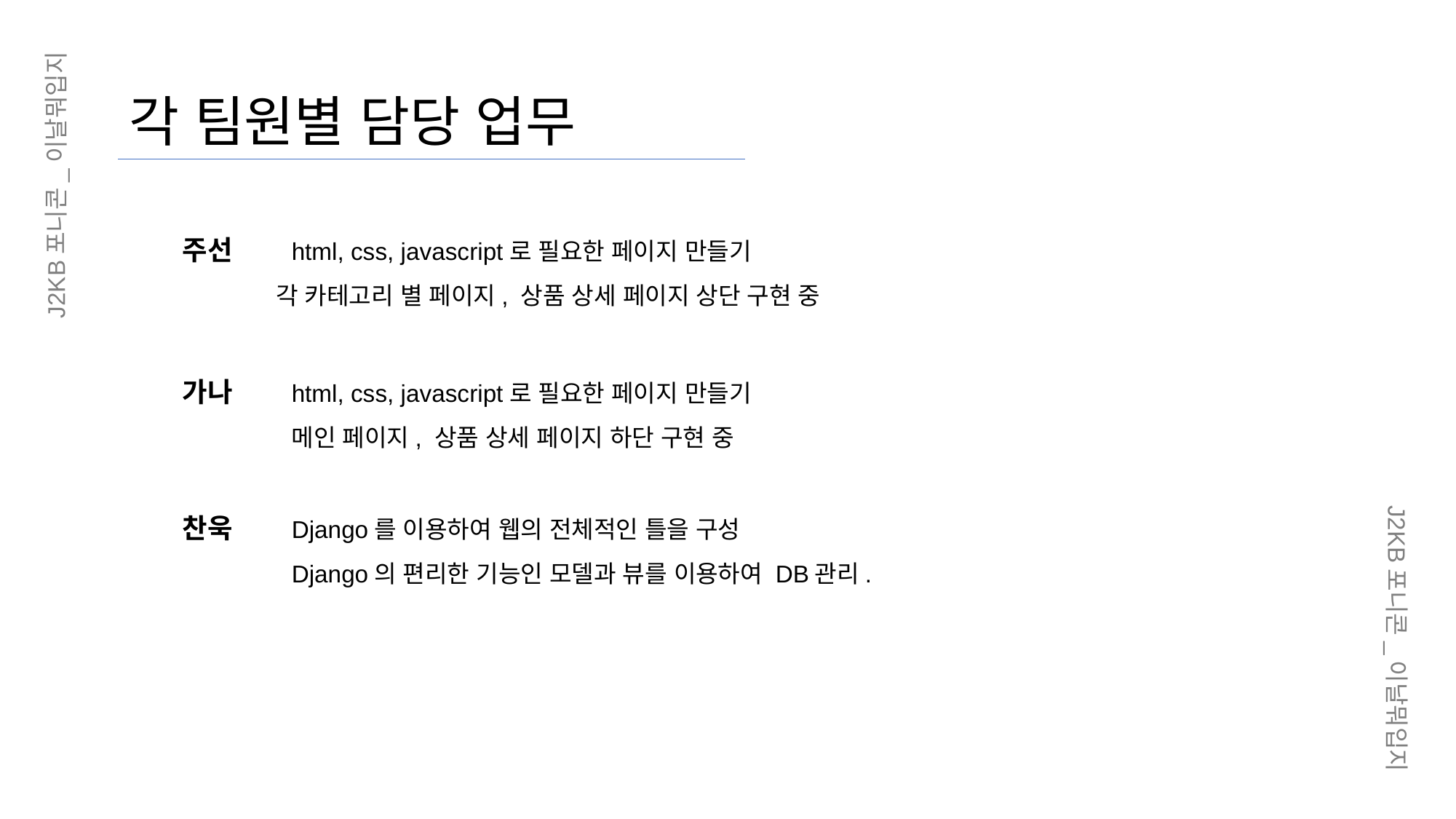

각 팀원별 담당 업무
J2KB포니콘_이날뭐입지
주선	html, css, javascript로 필요한 페이지 만들기
             각 카테고리 별 페이지, 상품 상세 페이지 상단 구현 중

가나	html, css, javascript로 필요한 페이지 만들기
	메인 페이지, 상품 상세 페이지 하단 구현 중

찬욱	Django를 이용하여 웹의 전체적인 틀을 구성
	Django의 편리한 기능인 모델과 뷰를 이용하여 DB관리.
J2KB포니콘_이날뭐입지